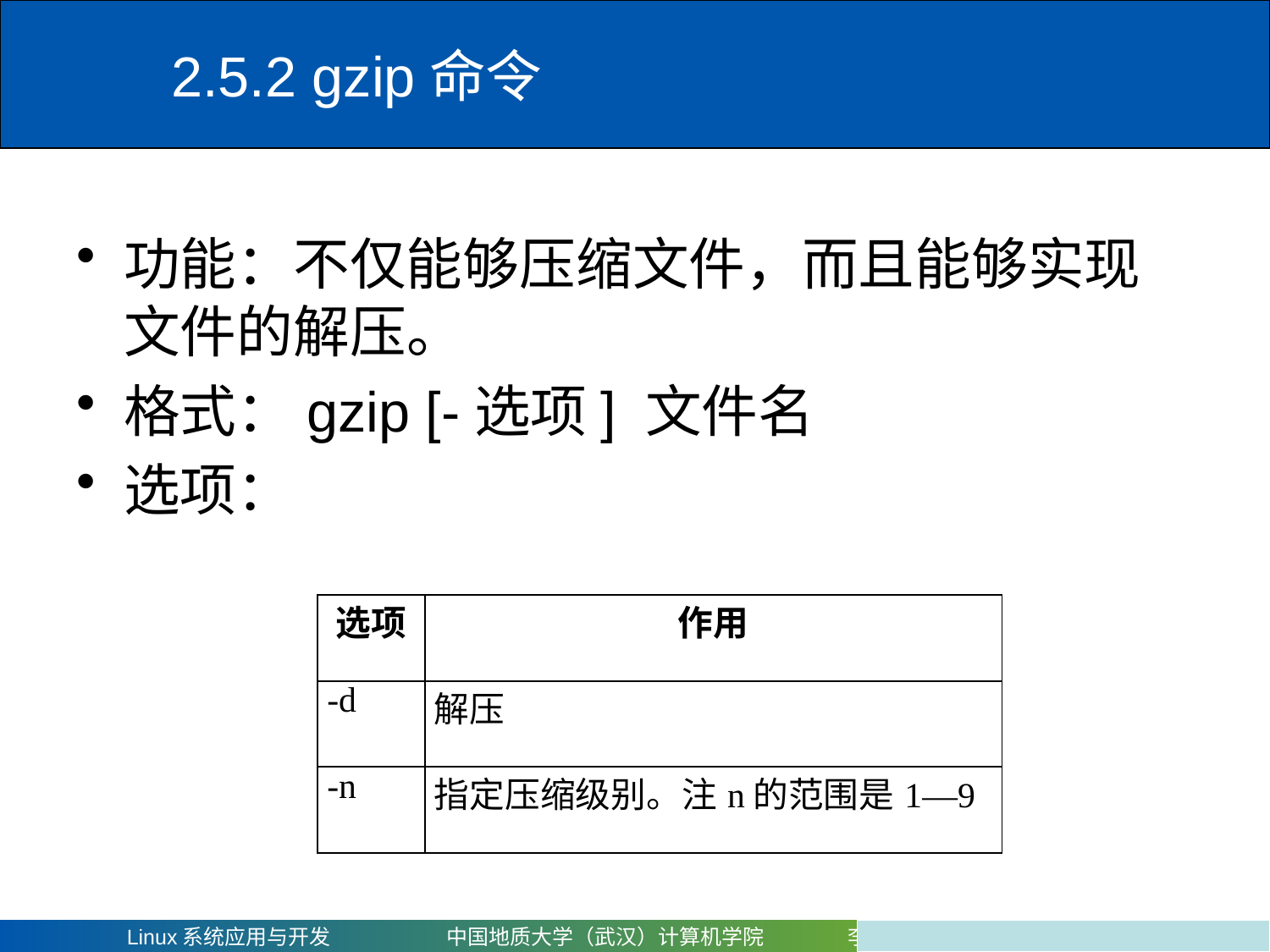

# 2.5.2 gzip命令
功能：不仅能够压缩文件，而且能够实现文件的解压。
格式：gzip [-选项] 文件名
选项：
| 选项 | 作用 |
| --- | --- |
| -d | 解压 |
| -n | 指定压缩级别。注n的范围是1—9 |